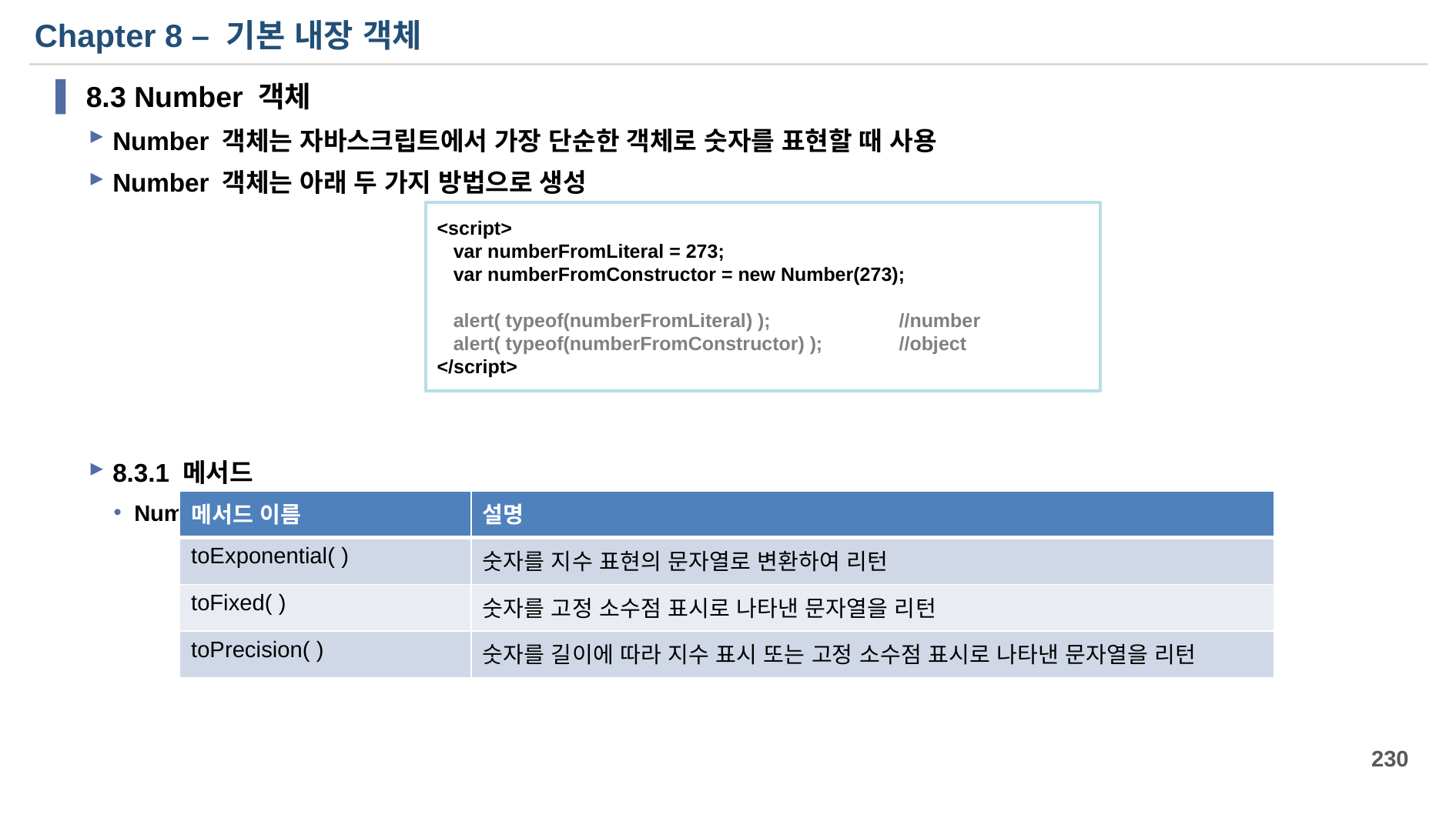

# Chapter 8 – 기본 내장 객체
8.3 Number 객체
Number 객체는 자바스크립트에서 가장 단순한 객체로 숫자를 표현할 때 사용
Number 객체는 아래 두 가지 방법으로 생성

8.3.1 메서드
Number 객체는 Object 객체가 가지는 일곱 가지 메서드는 물론이고 세 가지 메서드를 추가로 갖음

<script>
   var numberFromLiteral = 273;
   var numberFromConstructor = new Number(273);

   alert( typeof(numberFromLiteral) );		//number
   alert( typeof(numberFromConstructor) );	//object
</script>
| 메서드 이름 | 설명 |
| --- | --- |
| toExponential( ) | 숫자를 지수 표현의 문자열로 변환하여 리턴 |
| toFixed( ) | 숫자를 고정 소수점 표시로 나타낸 문자열을 리턴 |
| toPrecision( ) | 숫자를 길이에 따라 지수 표시 또는 고정 소수점 표시로 나타낸 문자열을 리턴 |
230